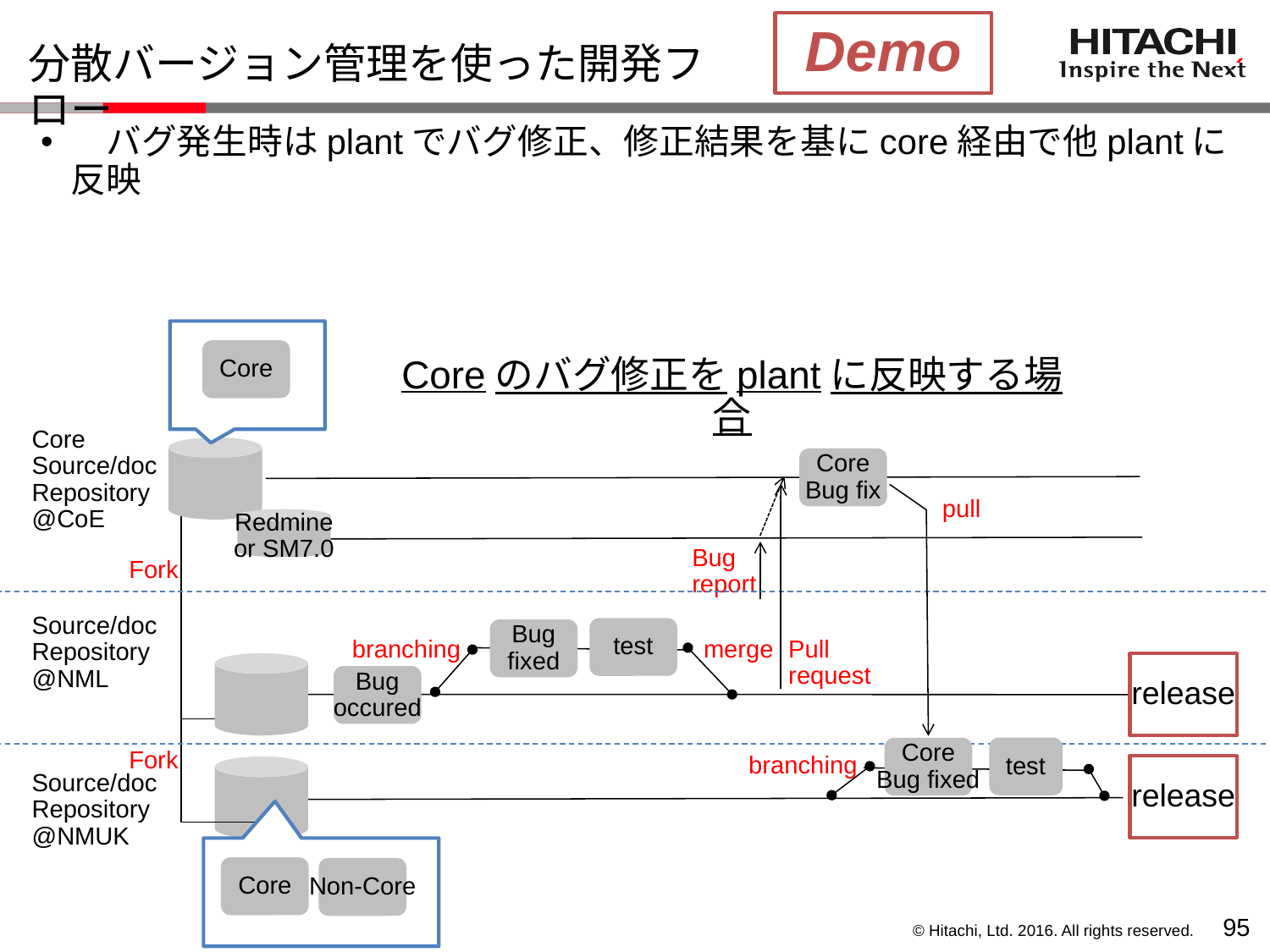

Demo
# 分散バージョン管理を使った開発フロー
　バグ発生時はplantでバグ修正、修正結果を基にcore経由で他plantに反映

Core
Coreのバグ修正をplantに反映する場合
Core
Source/doc
Repository
@CoE

Core
Bug fix
pull
Redmine
or SM7.0
Bug
report
Fork
Source/doc
Repository
@NML
test
Bug
fixed
branching
merge
Pull
request

release
Bug
occured
test
Core
Bug fixed
Fork
branching
release

Source/doc
Repository
@NMUK

Core
Non-Core
95